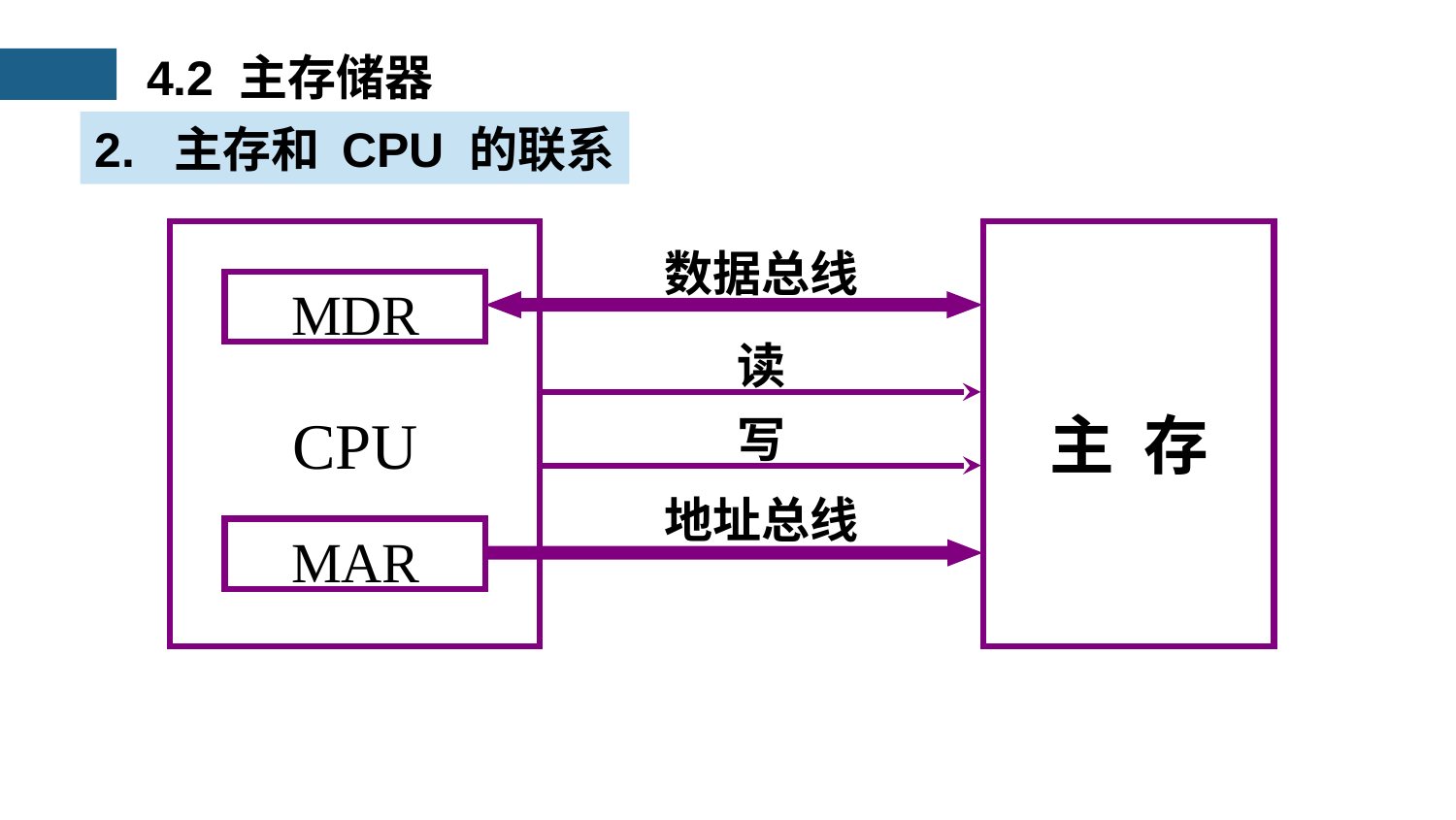

4.2 主存储器
2.  主存和 CPU 的联系

主  存
数据总线

MDR
读

CPU
写

地址总线

MAR